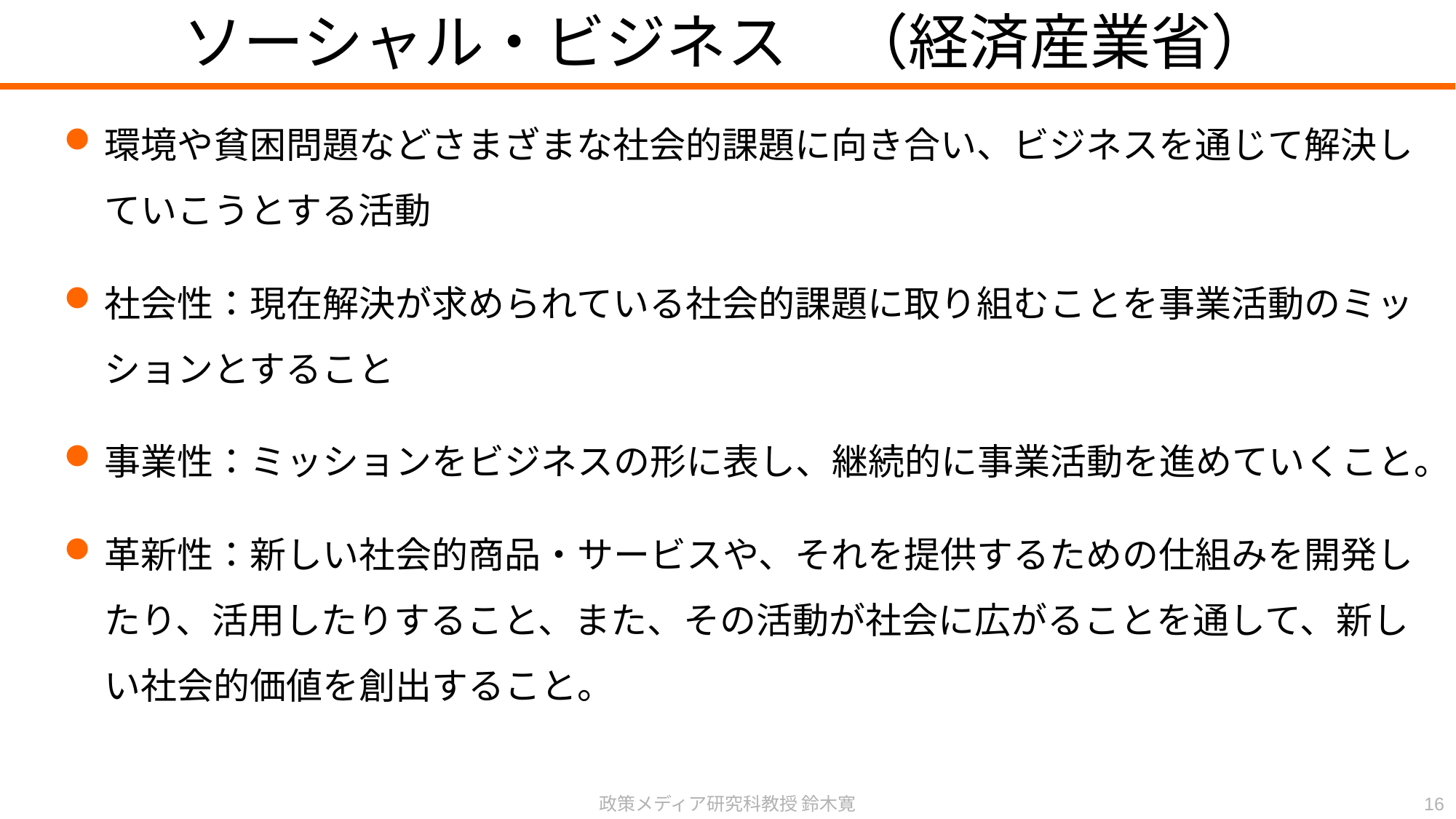

ソーシャル・ビジネス　（経済産業省）
環境や貧困問題などさまざまな社会的課題に向き合い、ビジネスを通じて解決していこうとする活動
社会性：現在解決が求められている社会的課題に取り組むことを事業活動のミッションとすること
事業性：ミッションをビジネスの形に表し、継続的に事業活動を進めていくこと。
革新性：新しい社会的商品・サービスや、それを提供するための仕組みを開発したり、活用したりすること、また、その活動が社会に広がることを通して、新しい社会的価値を創出すること。
政策メディア研究科教授 鈴木寛
16